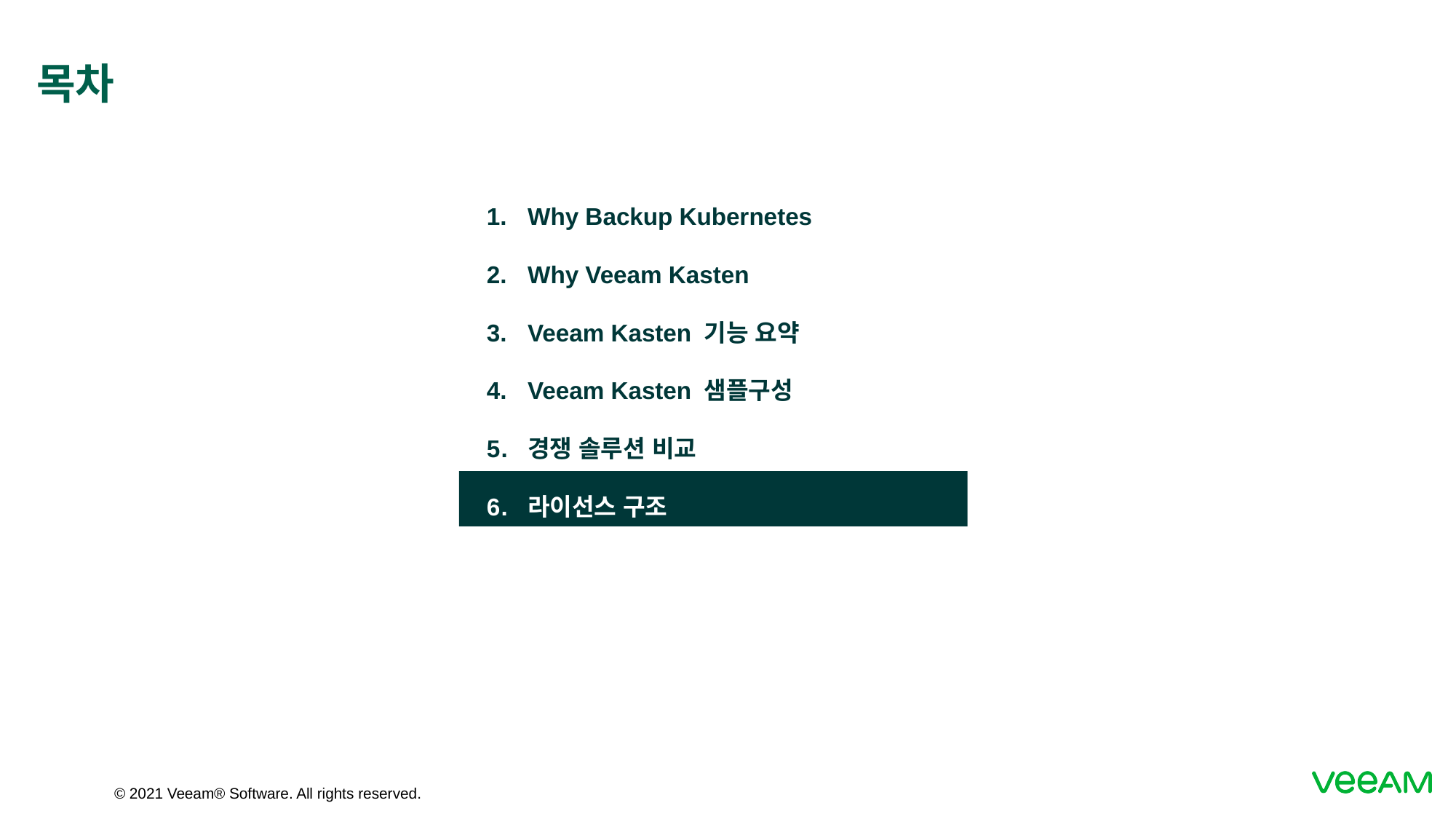

# 목차
Why Backup Kubernetes
Why Veeam Kasten
Veeam Kasten 기능 요약
Veeam Kasten 샘플구성
경쟁 솔루션 비교
라이선스 구조